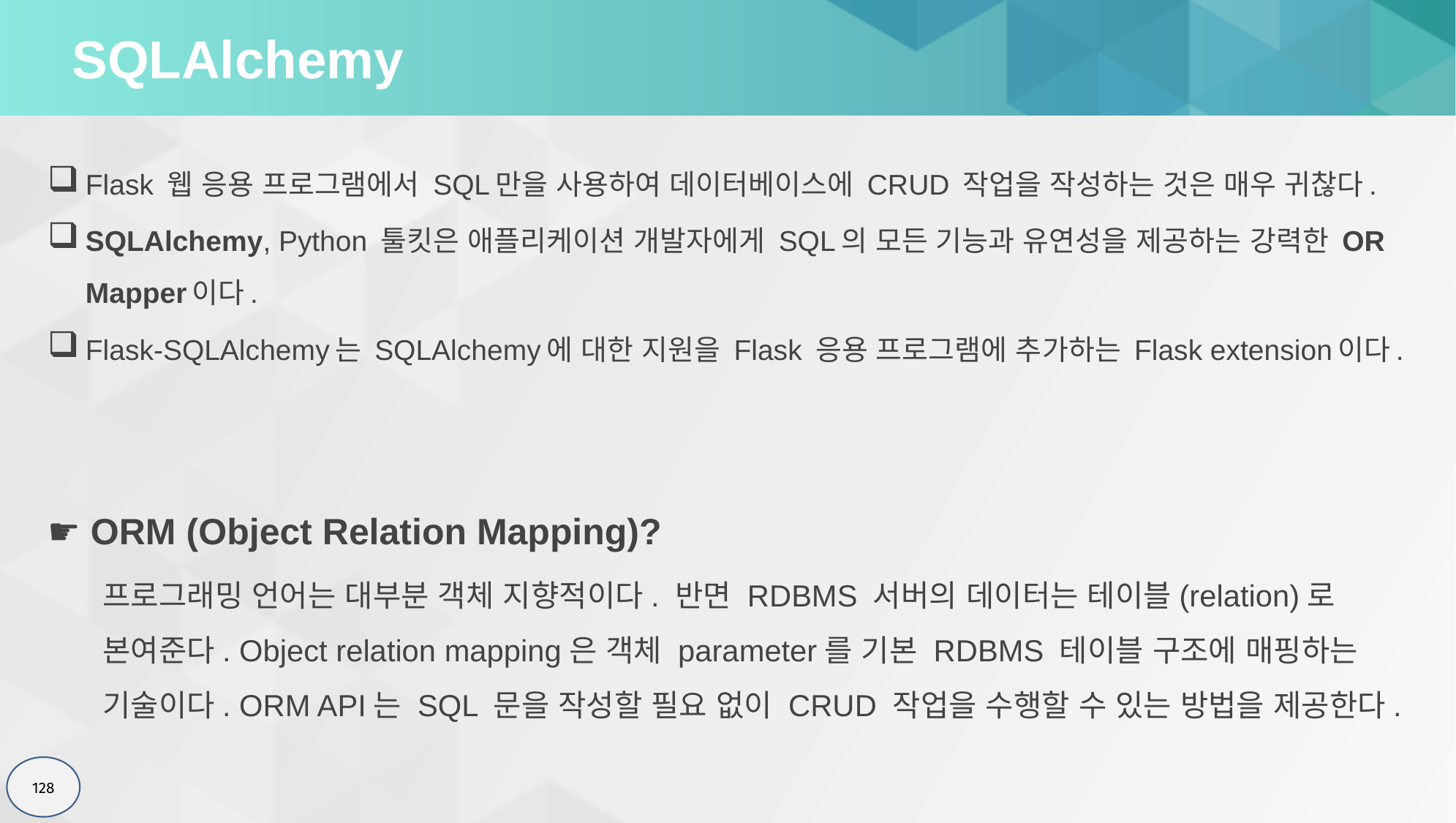

# SQLAlchemy
Flask 웹 응용 프로그램에서 SQL만을 사용하여 데이터베이스에 CRUD 작업을 작성하는 것은 매우 귀찮다.
SQLAlchemy, Python 툴킷은 애플리케이션 개발자에게 SQL의 모든 기능과 유연성을 제공하는 강력한 OR Mapper이다.
Flask-SQLAlchemy는 SQLAlchemy에 대한 지원을 Flask 응용 프로그램에 추가하는 Flask extension이다.
☛ ORM (Object Relation Mapping)?
프로그래밍 언어는 대부분 객체 지향적이다. 반면 RDBMS 서버의 데이터는 테이블(relation)로 본여준다. Object relation mapping은 객체 parameter를 기본 RDBMS 테이블 구조에 매핑하는 기술이다. ORM API는 SQL 문을 작성할 필요 없이 CRUD 작업을 수행할 수 있는 방법을 제공한다.